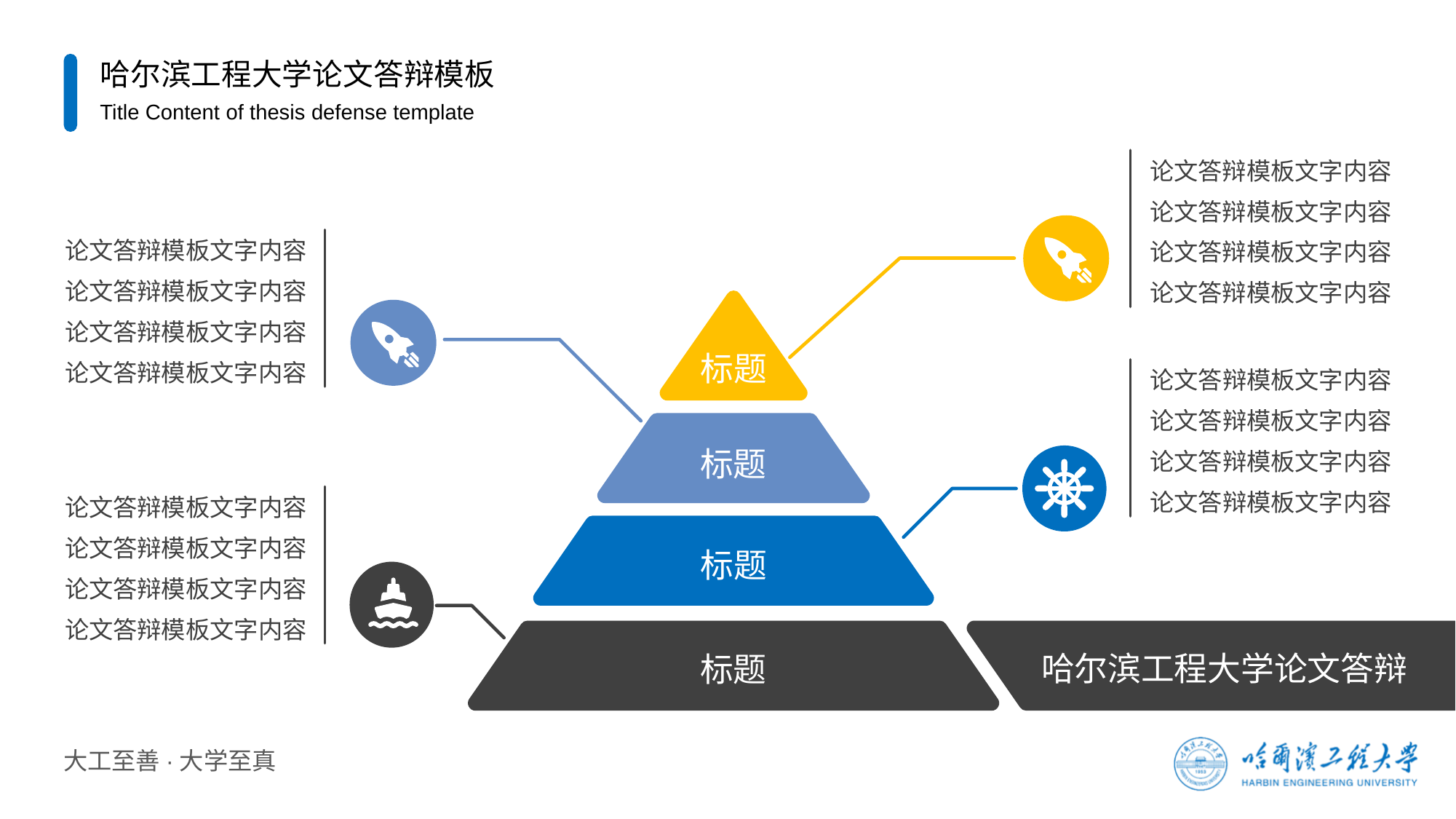

哈尔滨工程大学论文答辩模板
Title Content of thesis defense template

论文答辩模板文字内容
论文答辩模板文字内容
论文答辩模板文字内容
论文答辩模板文字内容

论文答辩模板文字内容
论文答辩模板文字内容
论文答辩模板文字内容
论文答辩模板文字内容

标题
论文答辩模板文字内容
论文答辩模板文字内容
论文答辩模板文字内容
论文答辩模板文字内容
标题

论文答辩模板文字内容
论文答辩模板文字内容
论文答辩模板文字内容
论文答辩模板文字内容

标题

标题

哈尔滨工程大学论文答辩